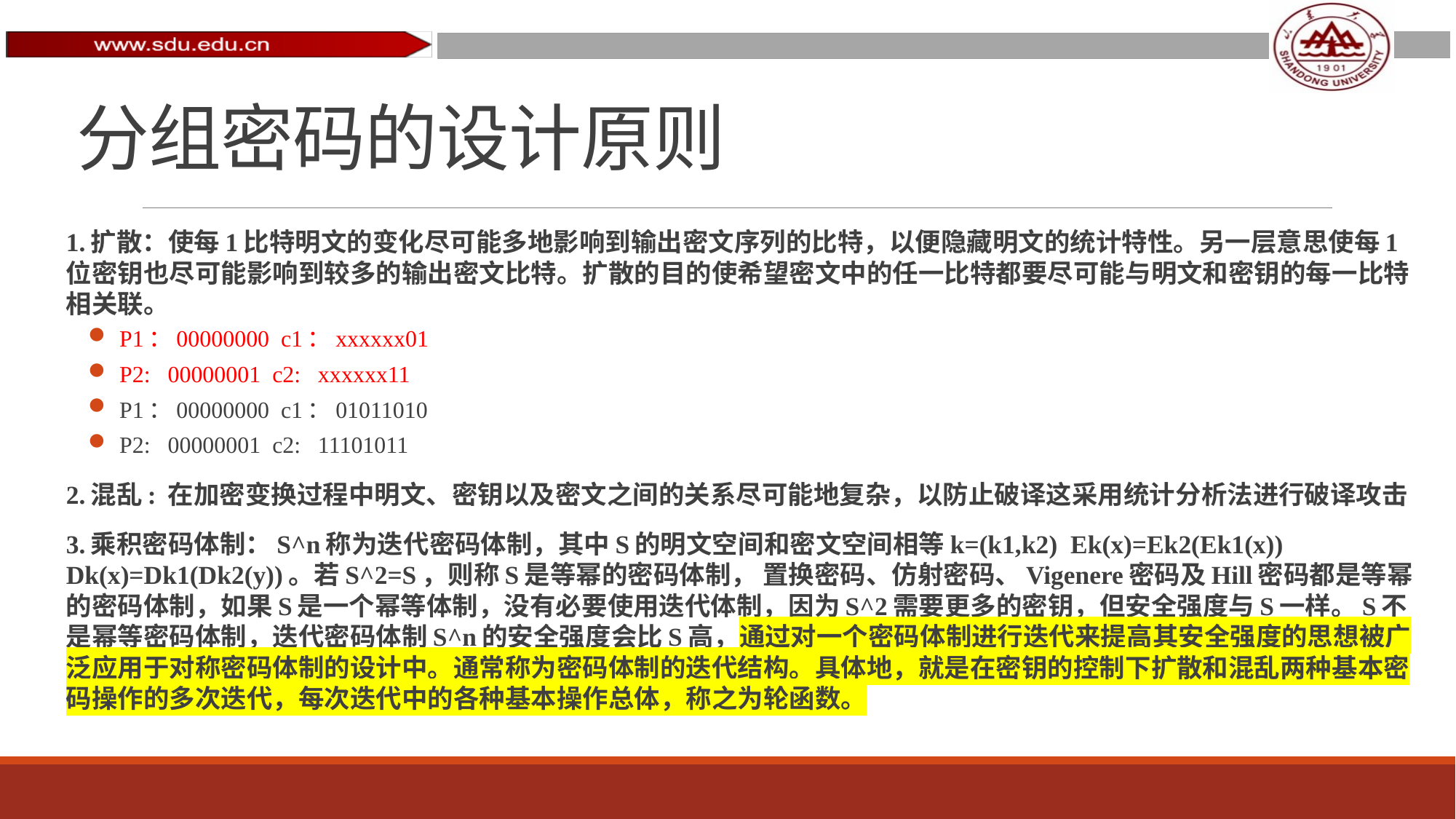

# 分组密码的设计原则
1.扩散：使每1比特明文的变化尽可能多地影响到输出密文序列的比特，以便隐藏明文的统计特性。另一层意思使每1位密钥也尽可能影响到较多的输出密文比特。扩散的目的使希望密文中的任一比特都要尽可能与明文和密钥的每一比特相关联。
P1：00000000  c1：xxxxxx01
P2:   00000001  c2:   xxxxxx11
P1：00000000  c1：01011010
P2:   00000001  c2:   11101011
2.混乱: 在加密变换过程中明文、密钥以及密文之间的关系尽可能地复杂，以防止破译这采用统计分析法进行破译攻击
3.乘积密码体制：S^n称为迭代密码体制，其中S的明文空间和密文空间相等k=(k1,k2)  Ek(x)=Ek2(Ek1(x))  Dk(x)=Dk1(Dk2(y))。若S^2=S，则称S是等幂的密码体制， 置换密码、仿射密码、Vigenere密码及Hill密码都是等幂的密码体制，如果S是一个幂等体制，没有必要使用迭代体制，因为S^2需要更多的密钥，但安全强度与S一样。S不是幂等密码体制，迭代密码体制S^n的安全强度会比S高，通过对一个密码体制进行迭代来提高其安全强度的思想被广泛应用于对称密码体制的设计中。通常称为密码体制的迭代结构。具体地，就是在密钥的控制下扩散和混乱两种基本密码操作的多次迭代，每次迭代中的各种基本操作总体，称之为轮函数。